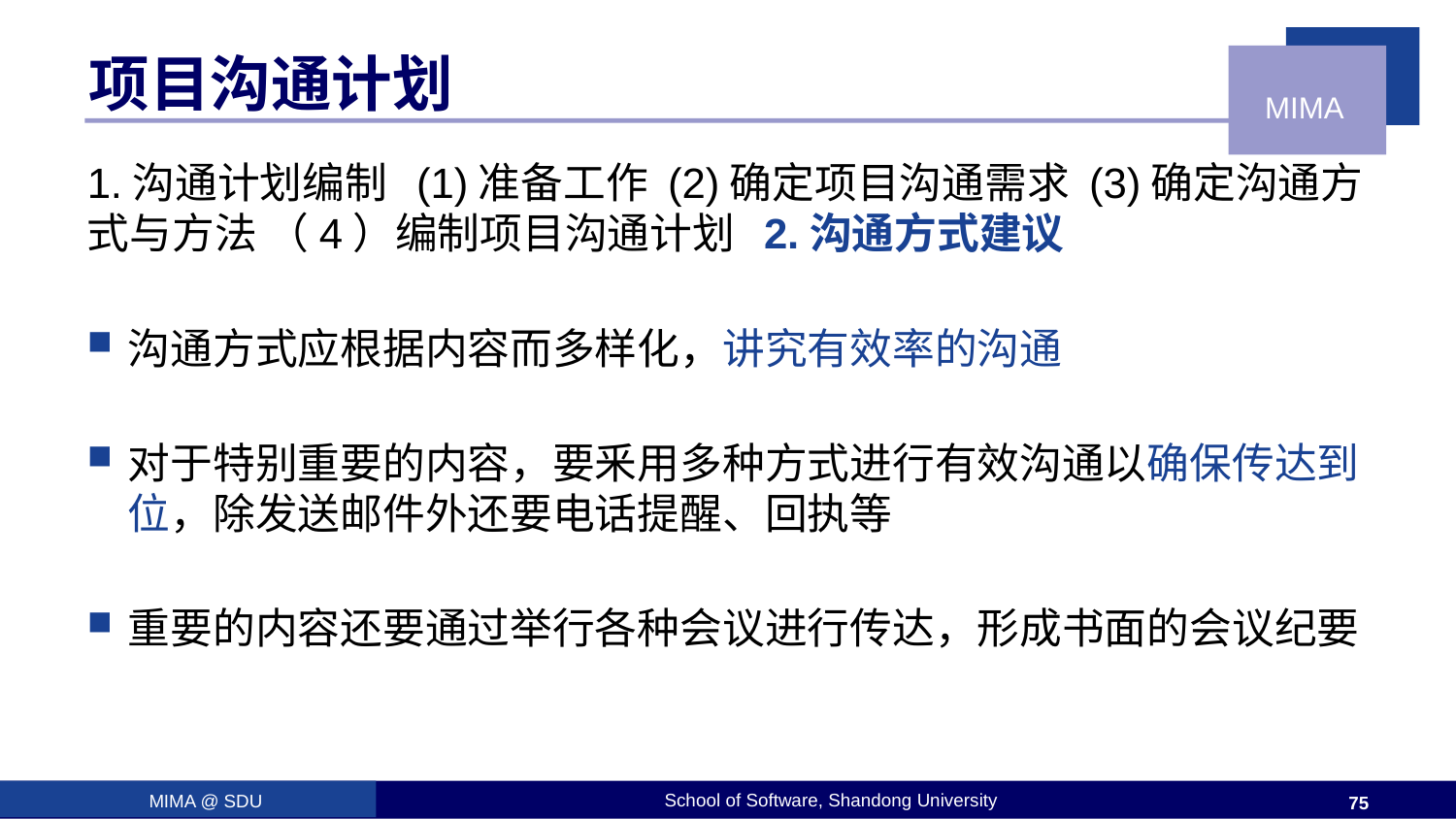

# 项目沟通计划
1.沟通计划编制  (1)准备工作 (2)确定项目沟通需求 (3)确定沟通方式与方法 （4）编制项目沟通计划  2.沟通方式建议

沟通方式应根据内容而多样化，讲究有效率的沟通

对于特别重要的内容，要釆用多种方式进行有效沟通以确保传达到位，除发送邮件外还要电话提醒、回执等

重要的内容还要通过举行各种会议进行传达，形成书面的会议纪要